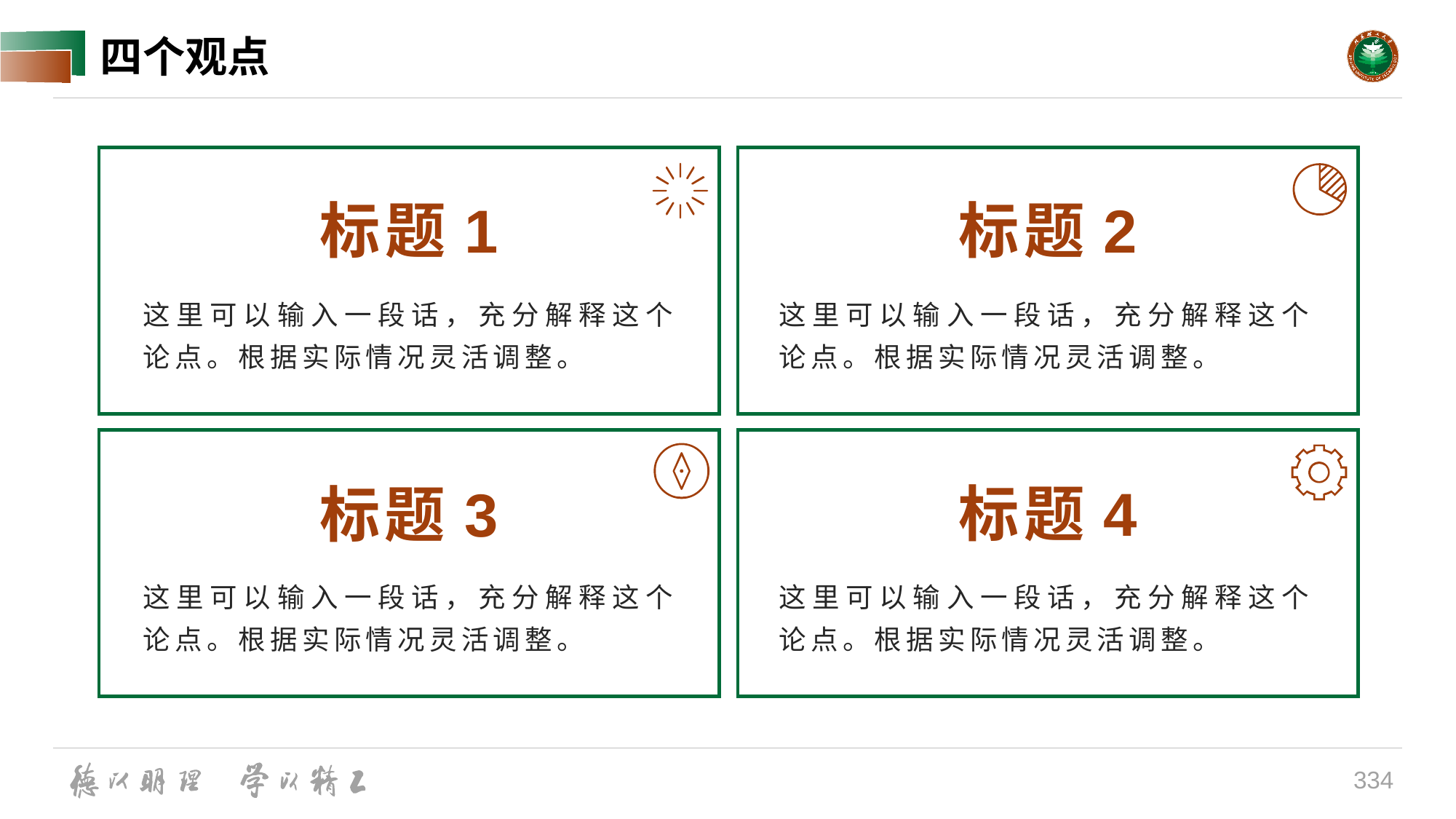

# 四个观点

标题1
标题2
这里可以输入一段话，充分解释这个论点。根据实际情况灵活调整。
这里可以输入一段话，充分解释这个论点。根据实际情况灵活调整。

标题4
标题3
这里可以输入一段话，充分解释这个论点。根据实际情况灵活调整。
这里可以输入一段话，充分解释这个论点。根据实际情况灵活调整。